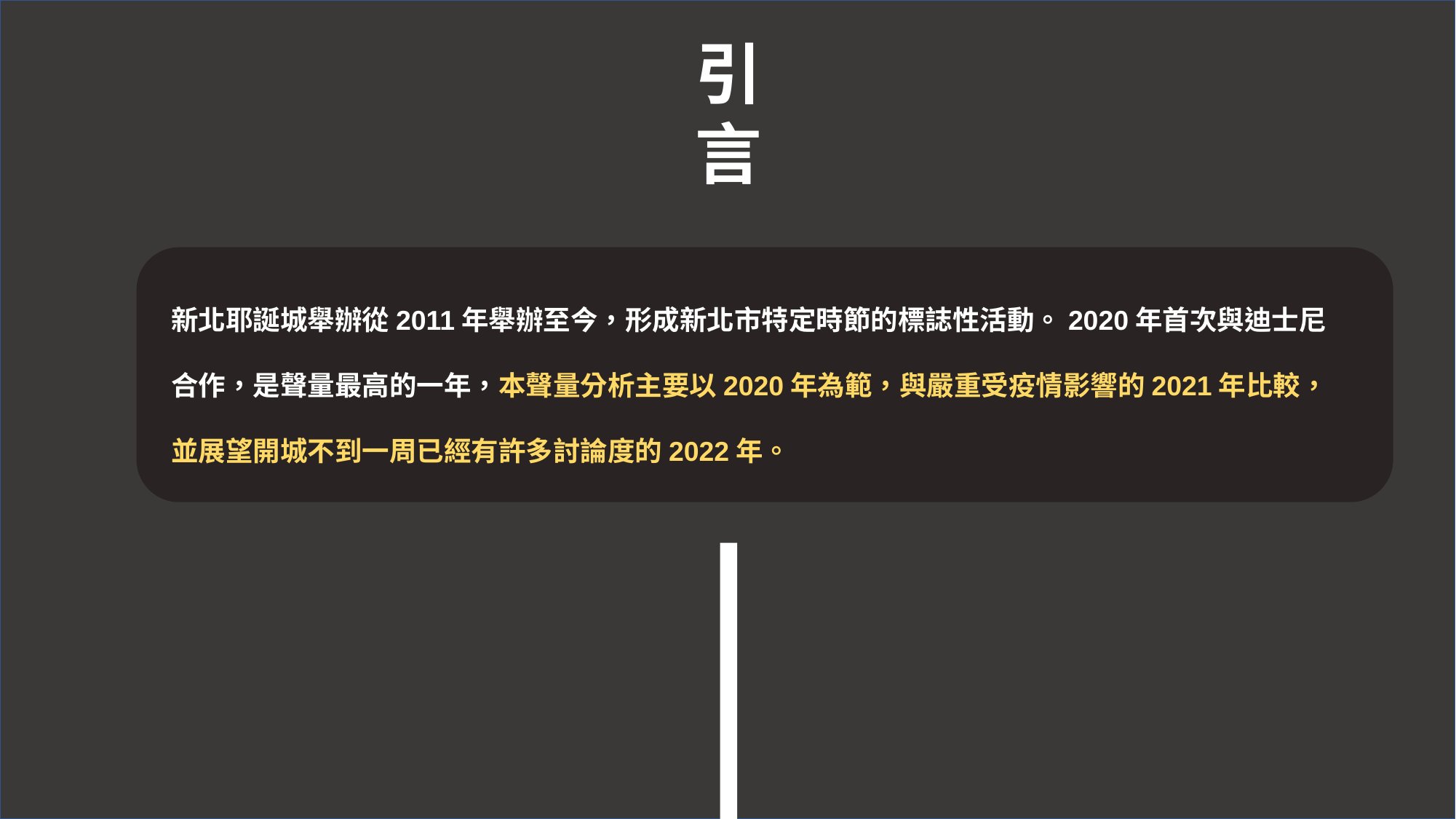

引言

新北耶誕城舉辦從2011年舉辦至今，形成新北市特定時節的標誌性活動。2020年首次與迪士尼合作，是聲量最高的一年，本聲量分析主要以2020年為範，與嚴重受疫情影響的2021年比較，並展望開城不到一周已經有許多討論度的2022年。